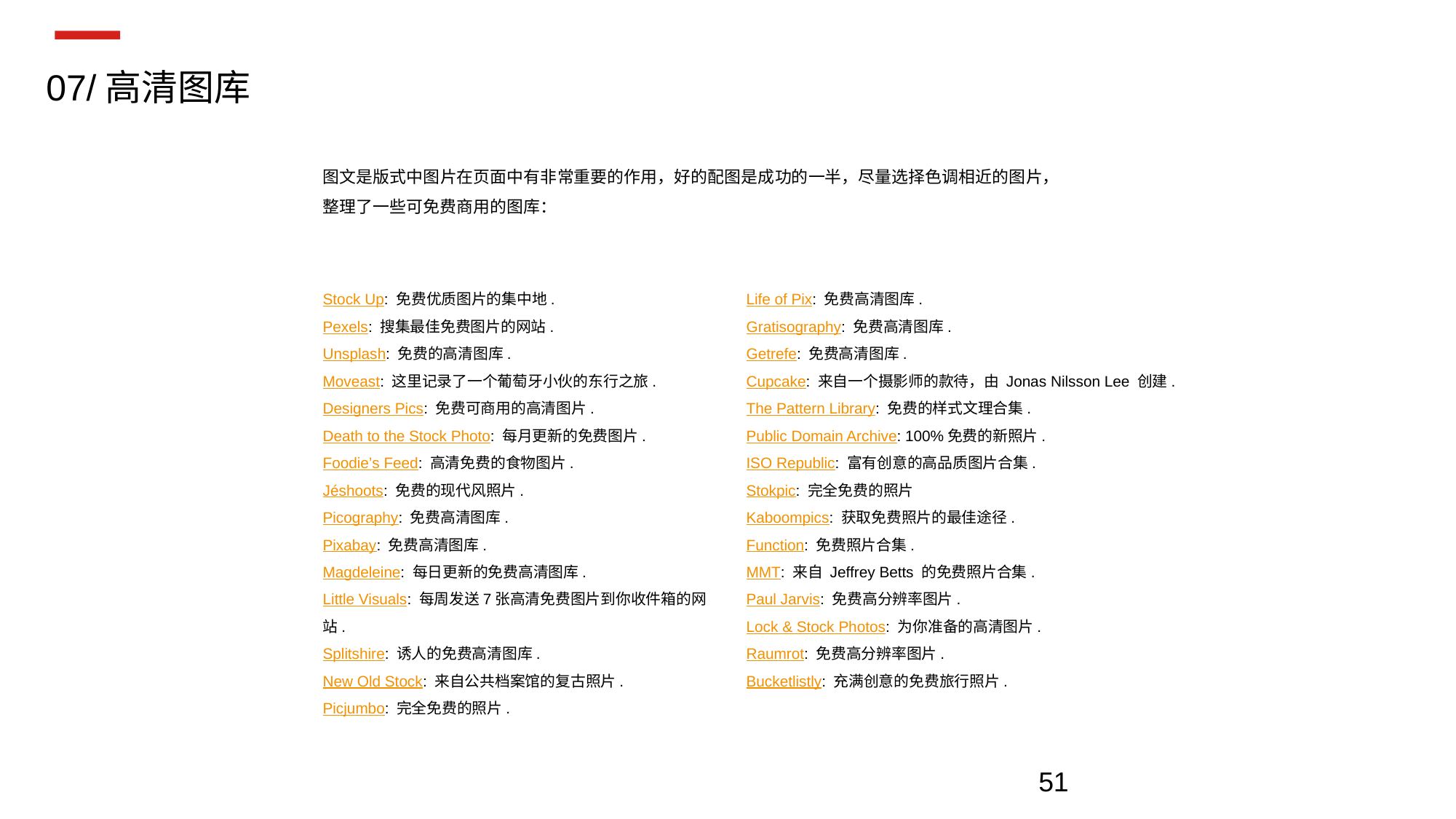

07/高清图库
图文是版式中图片在页面中有非常重要的作用，好的配图是成功的一半，尽量选择色调相近的图片，
整理了一些可免费商用的图库：
Stock Up: 免费优质图片的集中地.
Pexels: 搜集最佳免费图片的网站.
Unsplash: 免费的高清图库.
Moveast: 这里记录了一个葡萄牙小伙的东行之旅.
Designers Pics: 免费可商用的高清图片.
Death to the Stock Photo: 每月更新的免费图片.
Foodie’s Feed: 高清免费的食物图片.
Jéshoots: 免费的现代风照片.
Picography: 免费高清图库.
Pixabay: 免费高清图库.
Magdeleine: 每日更新的免费高清图库.
Little Visuals: 每周发送7张高清免费图片到你收件箱的网站.
Splitshire: 诱人的免费高清图库.
New Old Stock: 来自公共档案馆的复古照片.
Picjumbo: 完全免费的照片.
Life of Pix: 免费高清图库.
Gratisography: 免费高清图库.
Getrefe: 免费高清图库.
Cupcake: 来自一个摄影师的款待，由 Jonas Nilsson Lee 创建.
The Pattern Library: 免费的样式文理合集.
Public Domain Archive: 100%免费的新照片.
ISO Republic: 富有创意的高品质图片合集.
Stokpic: 完全免费的照片
Kaboompics: 获取免费照片的最佳途径.
Function: 免费照片合集.
MMT: 来自 Jeffrey Betts 的免费照片合集.
Paul Jarvis: 免费高分辨率图片.
Lock & Stock Photos: 为你准备的高清图片.
Raumrot: 免费高分辨率图片.
Bucketlistly: 充满创意的免费旅行照片.
51